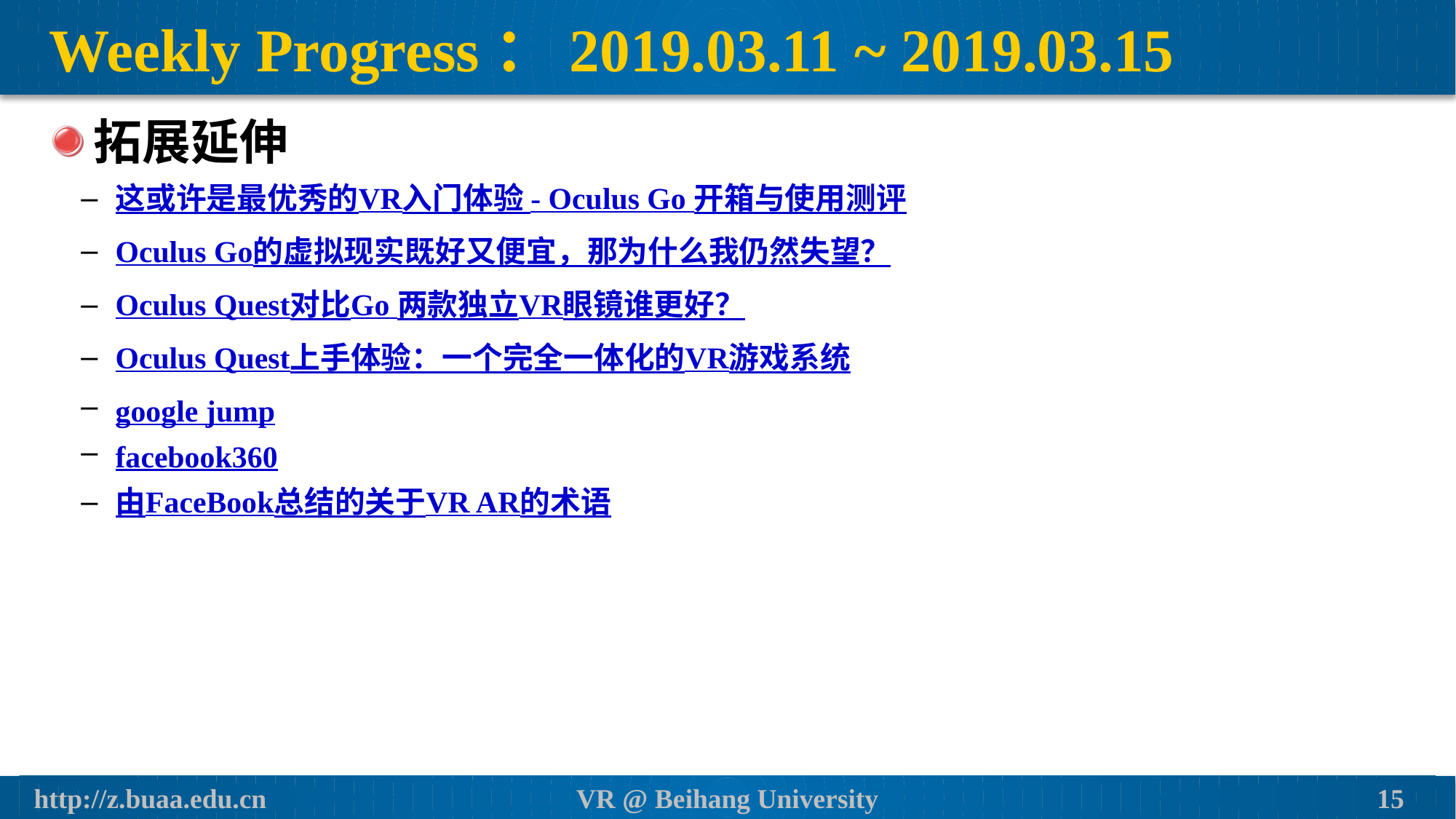

# Weekly Progress：2019.03.11 ~ 2019.03.15
拓展延伸
这或许是最优秀的VR入门体验 - Oculus Go 开箱与使用测评
Oculus Go的虚拟现实既好又便宜，那为什么我仍然失望？
Oculus Quest对比Go 两款独立VR眼镜谁更好？
Oculus Quest上手体验：一个完全一体化的VR游戏系统
google jump
facebook360
由FaceBook总结的关于VR AR的术语